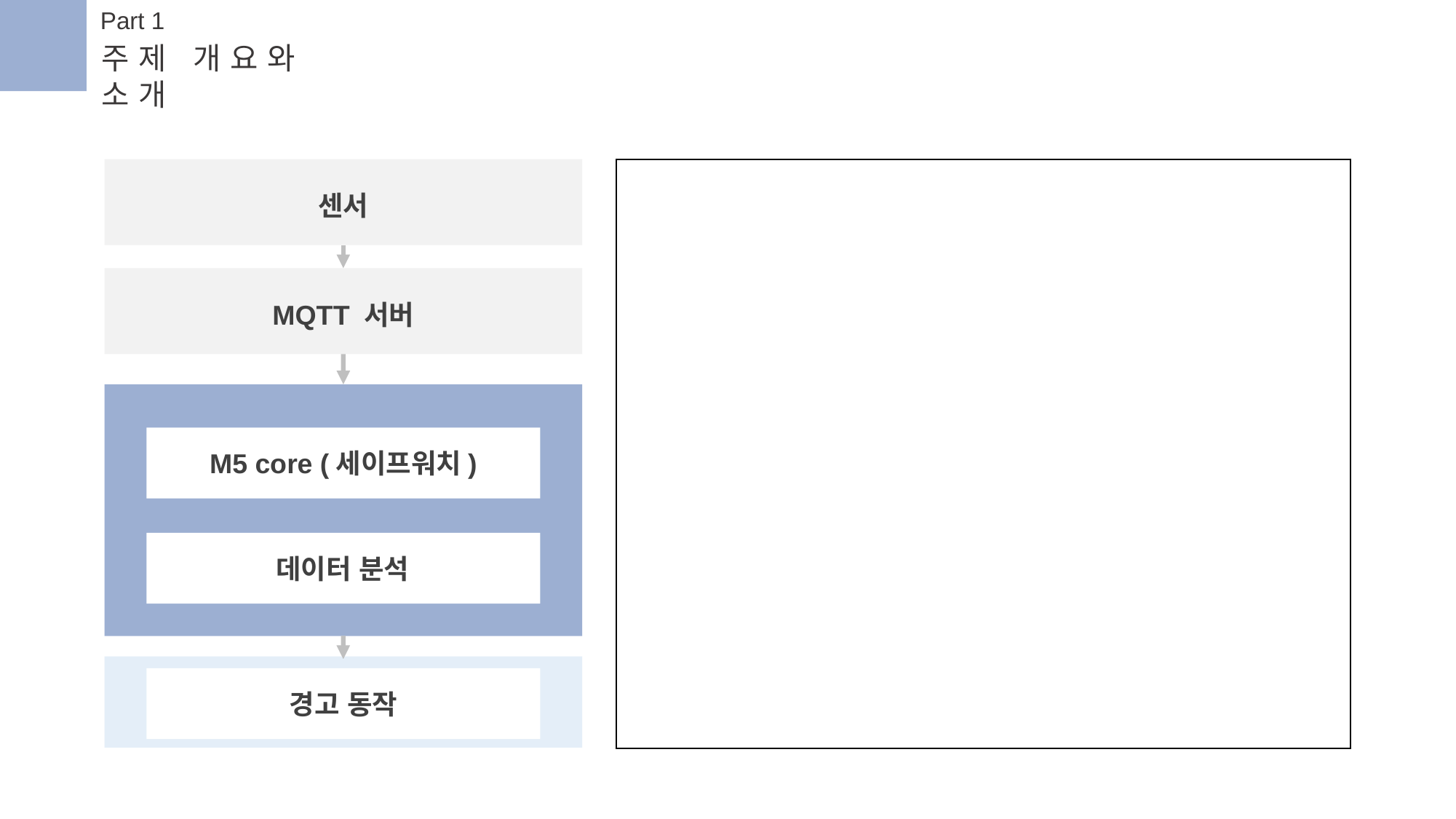

Part 1
주제 개요와 소개

동작원리사진
센서

MQTT 서버

M5 core (세이프워치)

데이터 분석

경고 동작